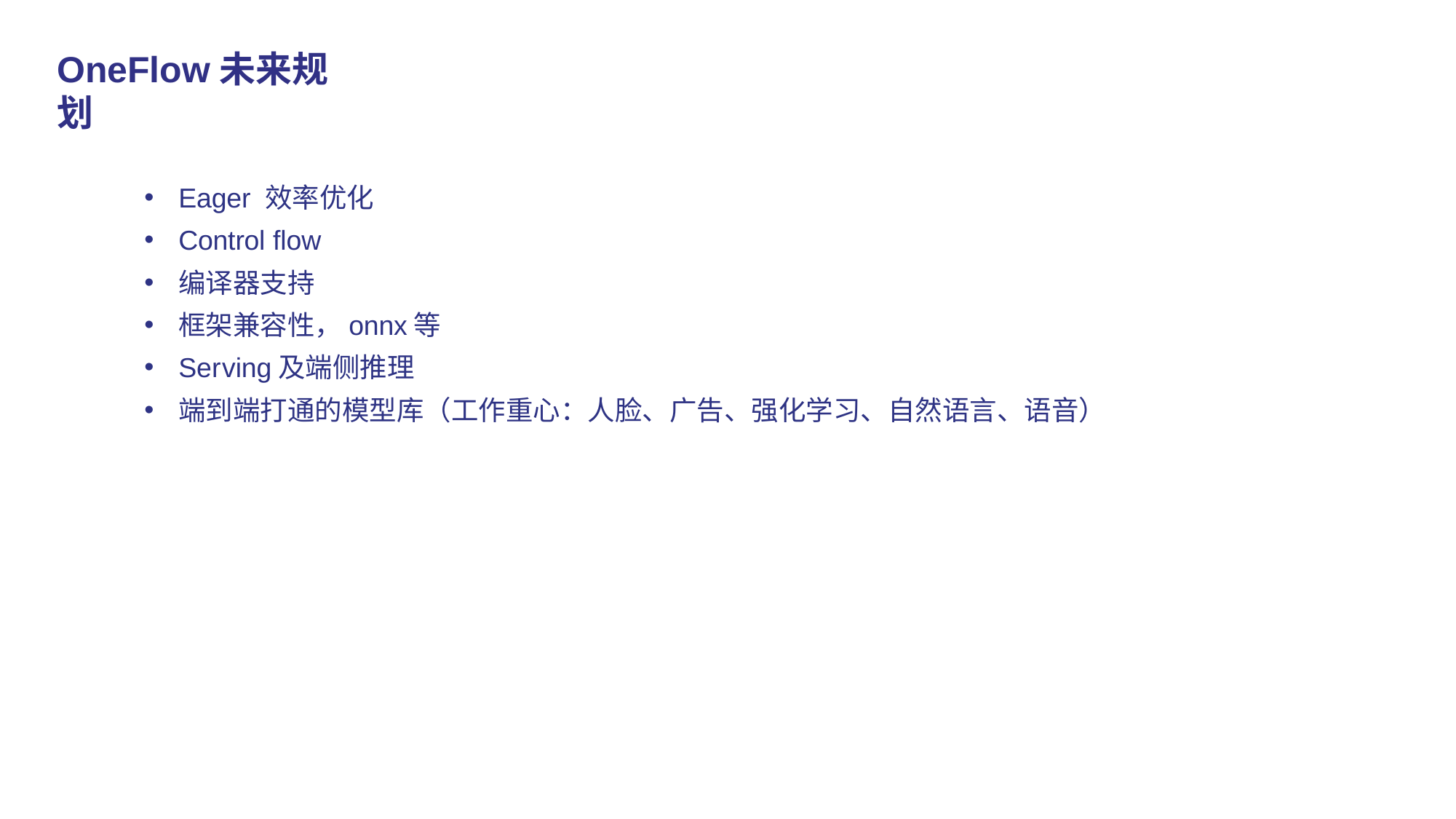

# OneFlow未来规划
Eager 效率优化
Control flow
编译器支持
框架兼容性，onnx等
Serving及端侧推理
端到端打通的模型库（工作重心：人脸、广告、强化学习、自然语言、语音）